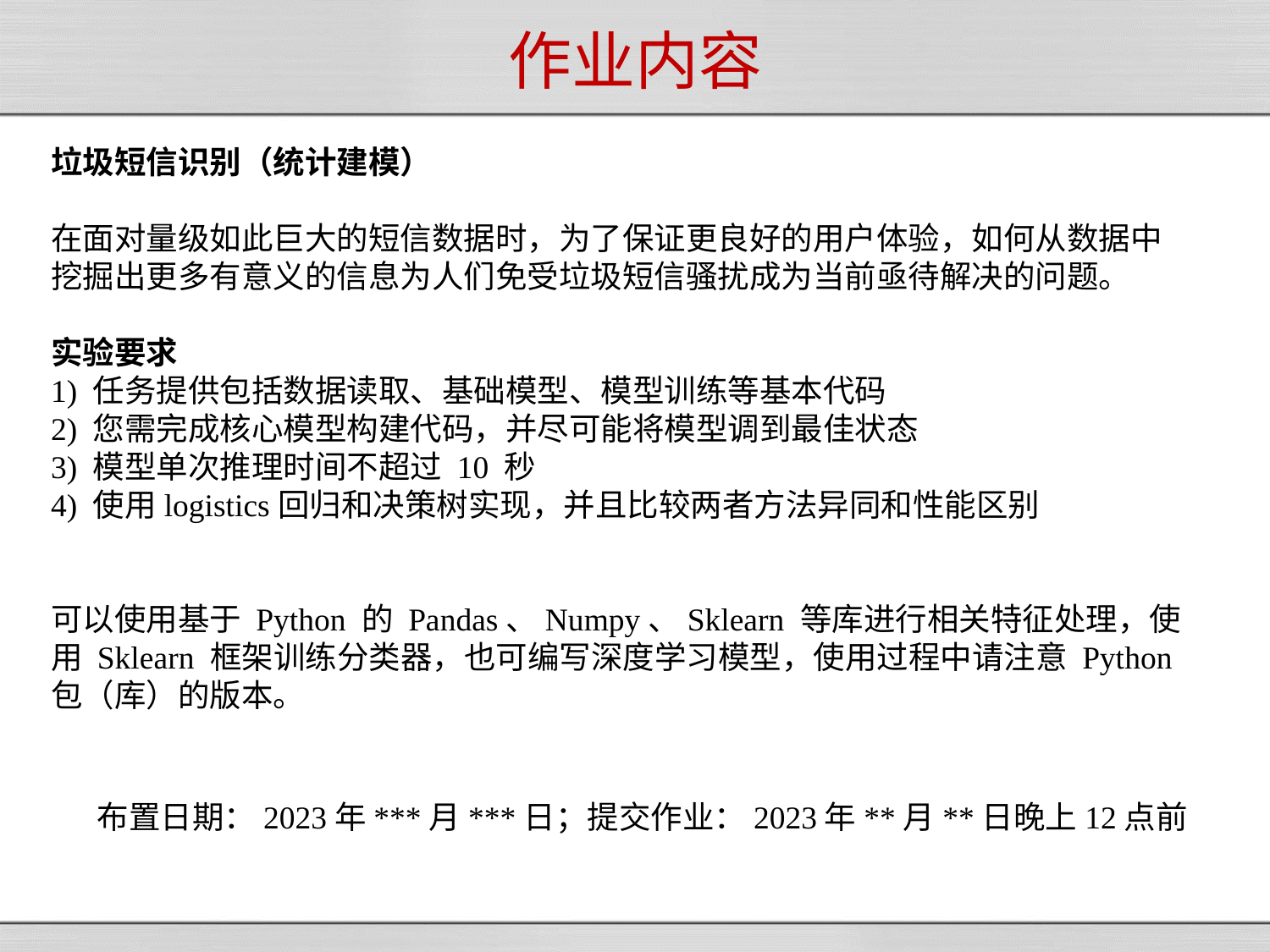

# 作业内容
垃圾短信识别（统计建模）

在面对量级如此巨大的短信数据时，为了保证更良好的用户体验，如何从数据中挖掘出更多有意义的信息为人们免受垃圾短信骚扰成为当前亟待解决的问题。

实验要求
1) 任务提供包括数据读取、基础模型、模型训练等基本代码
2) 您需完成核心模型构建代码，并尽可能将模型调到最佳状态
3) 模型单次推理时间不超过 10 秒
4) 使用logistics回归和决策树实现，并且比较两者方法异同和性能区别

可以使用基于 Python 的 Pandas、Numpy、Sklearn 等库进行相关特征处理，使用 Sklearn 框架训练分类器，也可编写深度学习模型，使用过程中请注意 Python 包（库）的版本。

布置日期：2023年***月***日；提交作业：2023年**月**日晚上12点前